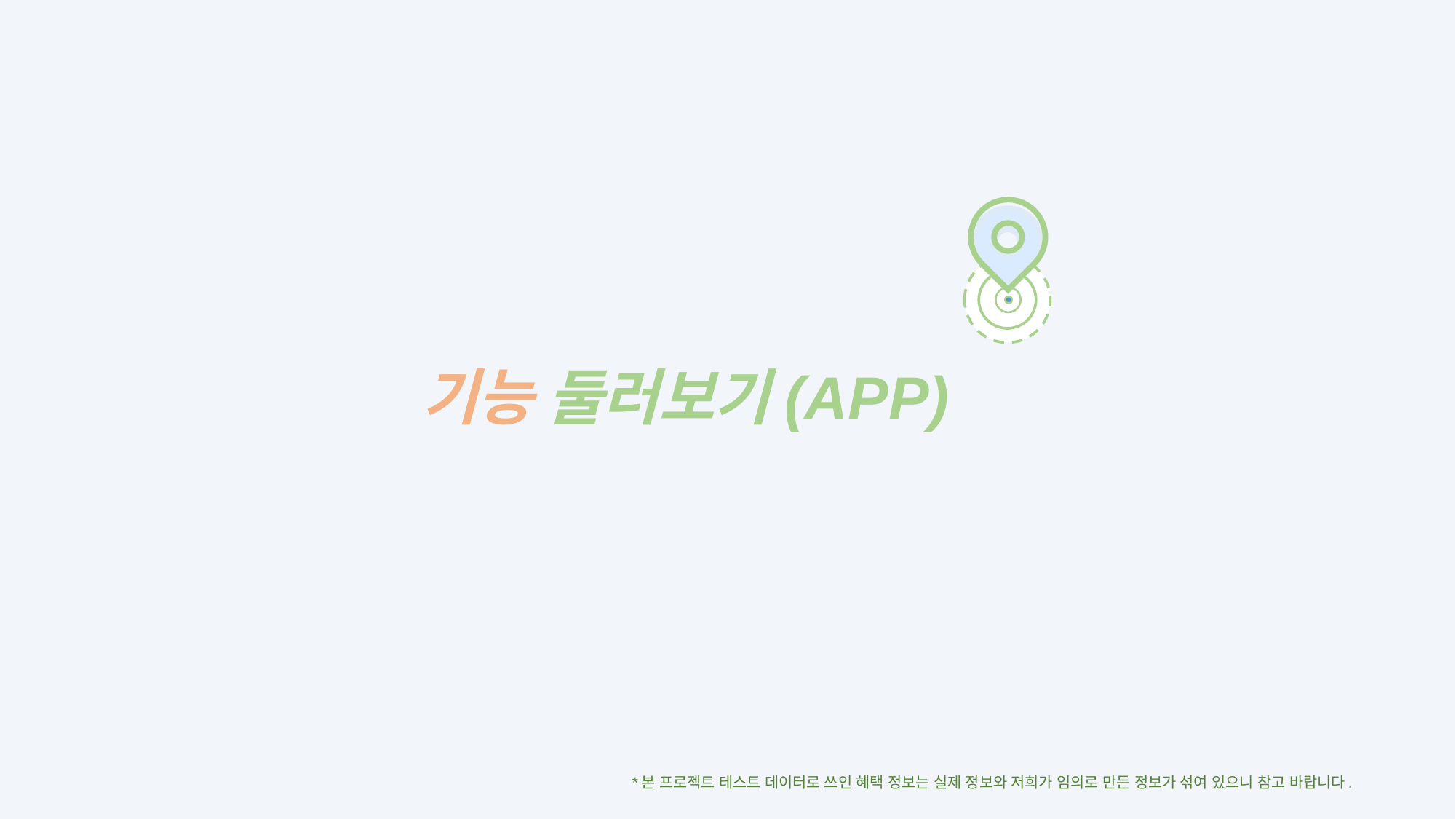

기능 둘러보기(APP)
*본 프로젝트 테스트 데이터로 쓰인 혜택 정보는 실제 정보와 저희가 임의로 만든 정보가 섞여 있으니 참고 바랍니다.